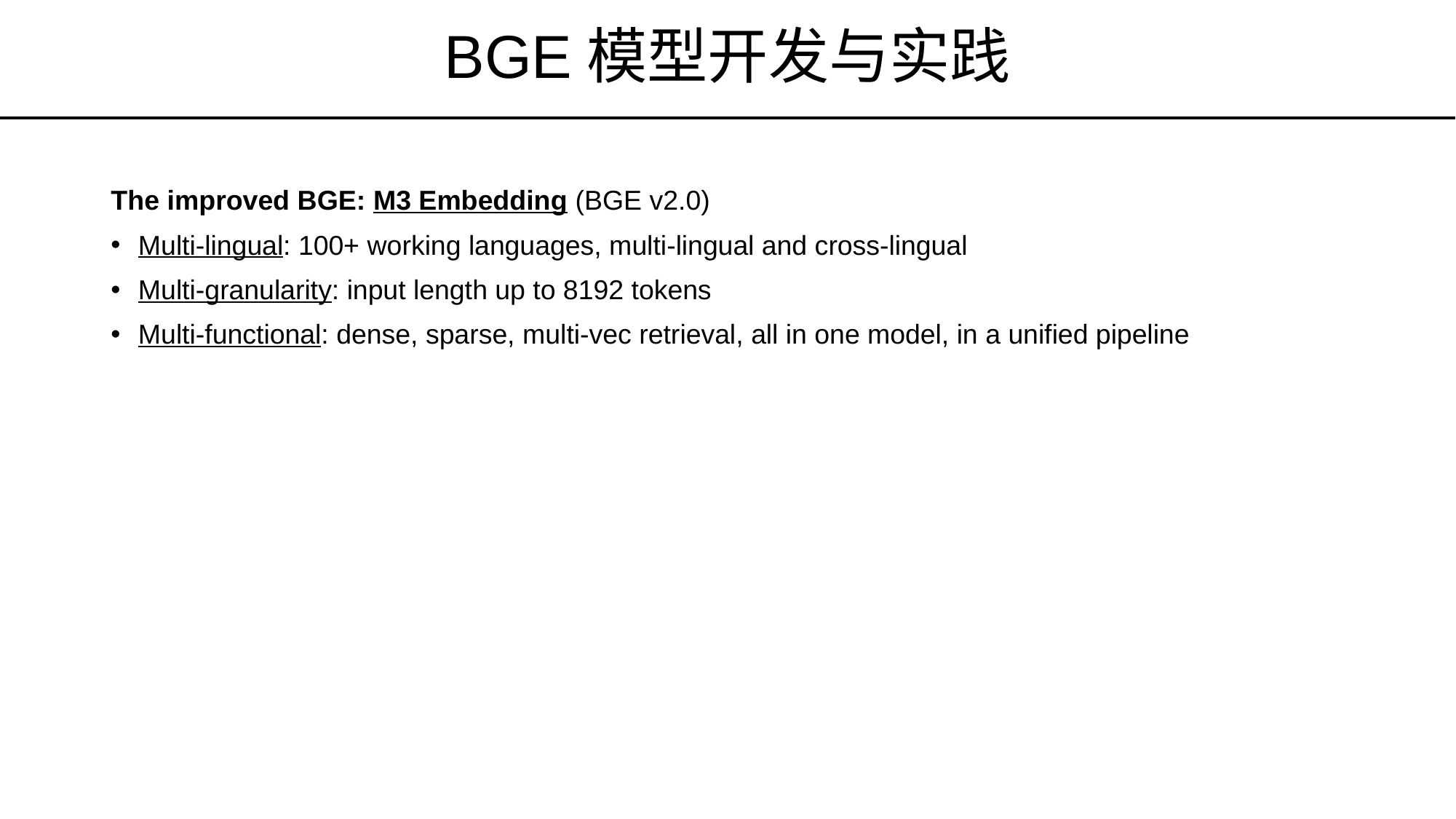

# BGE模型开发与实践
The improved BGE: M3 Embedding (BGE v2.0)
Multi-lingual: 100+ working languages, multi-lingual and cross-lingual
Multi-granularity: input length up to 8192 tokens
Multi-functional: dense, sparse, multi-vec retrieval, all in one model, in a unified pipeline